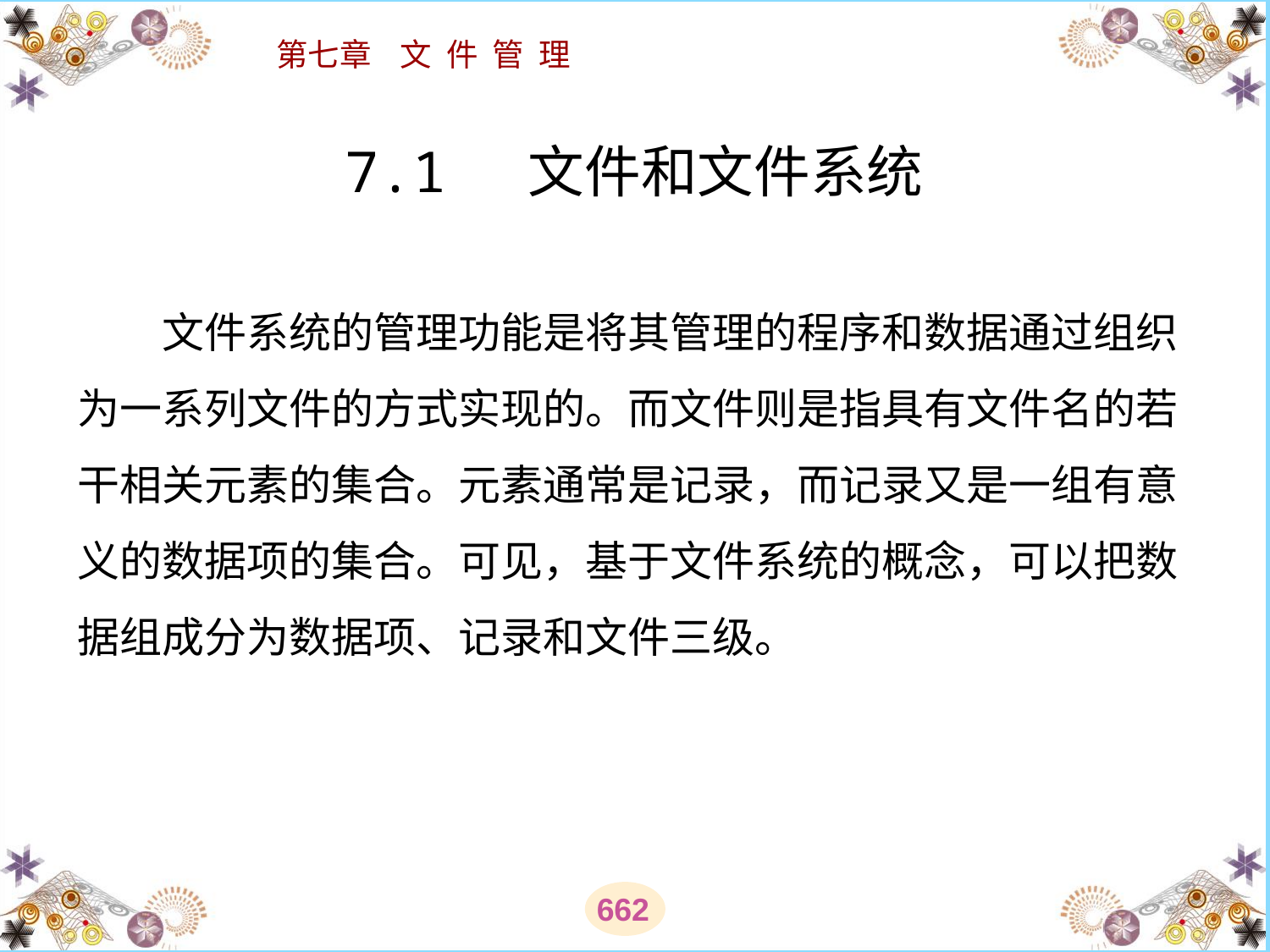

# 7.1  文件和文件系统 　　文件系统的管理功能是将其管理的程序和数据通过组织为一系列文件的方式实现的。而文件则是指具有文件名的若干相关元素的集合。元素通常是记录，而记录又是一组有意义的数据项的集合。可见，基于文件系统的概念，可以把数据组成分为数据项、记录和文件三级。